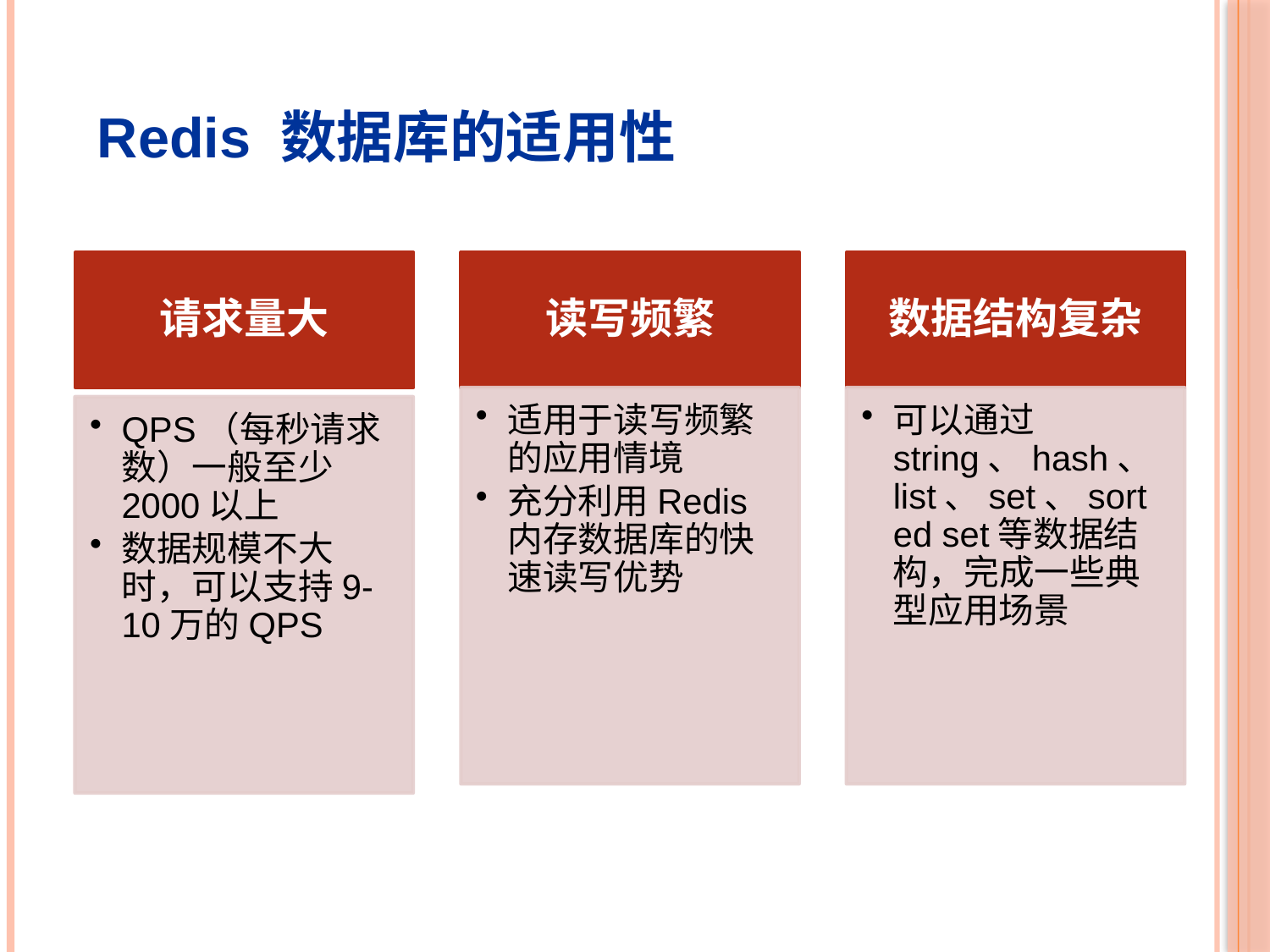

# Redis 数据库的适用性
请求量大
QPS（每秒请求数）一般至少2000以上
数据规模不大时，可以支持9-10万的QPS
读写频繁
适用于读写频繁的应用情境
充分利用Redis 内存数据库的快速读写优势
数据结构复杂
可以通过string、hash、list、set、sorted set等数据结构，完成一些典型应用场景